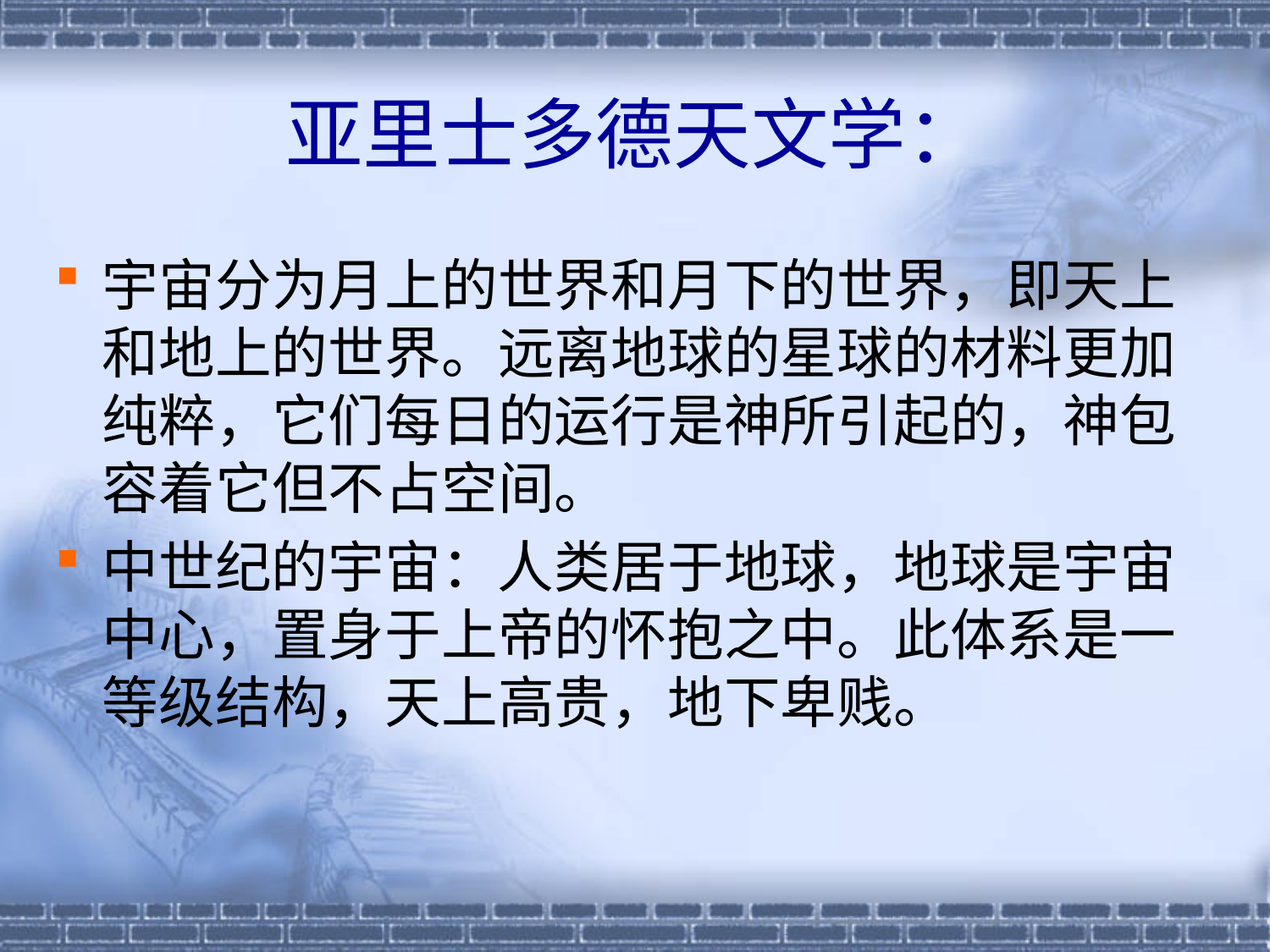

# 亚里士多德天文学：
宇宙分为月上的世界和月下的世界，即天上和地上的世界。远离地球的星球的材料更加纯粹，它们每日的运行是神所引起的，神包容着它但不占空间。
中世纪的宇宙：人类居于地球，地球是宇宙中心，置身于上帝的怀抱之中。此体系是一等级结构，天上高贵，地下卑贱。